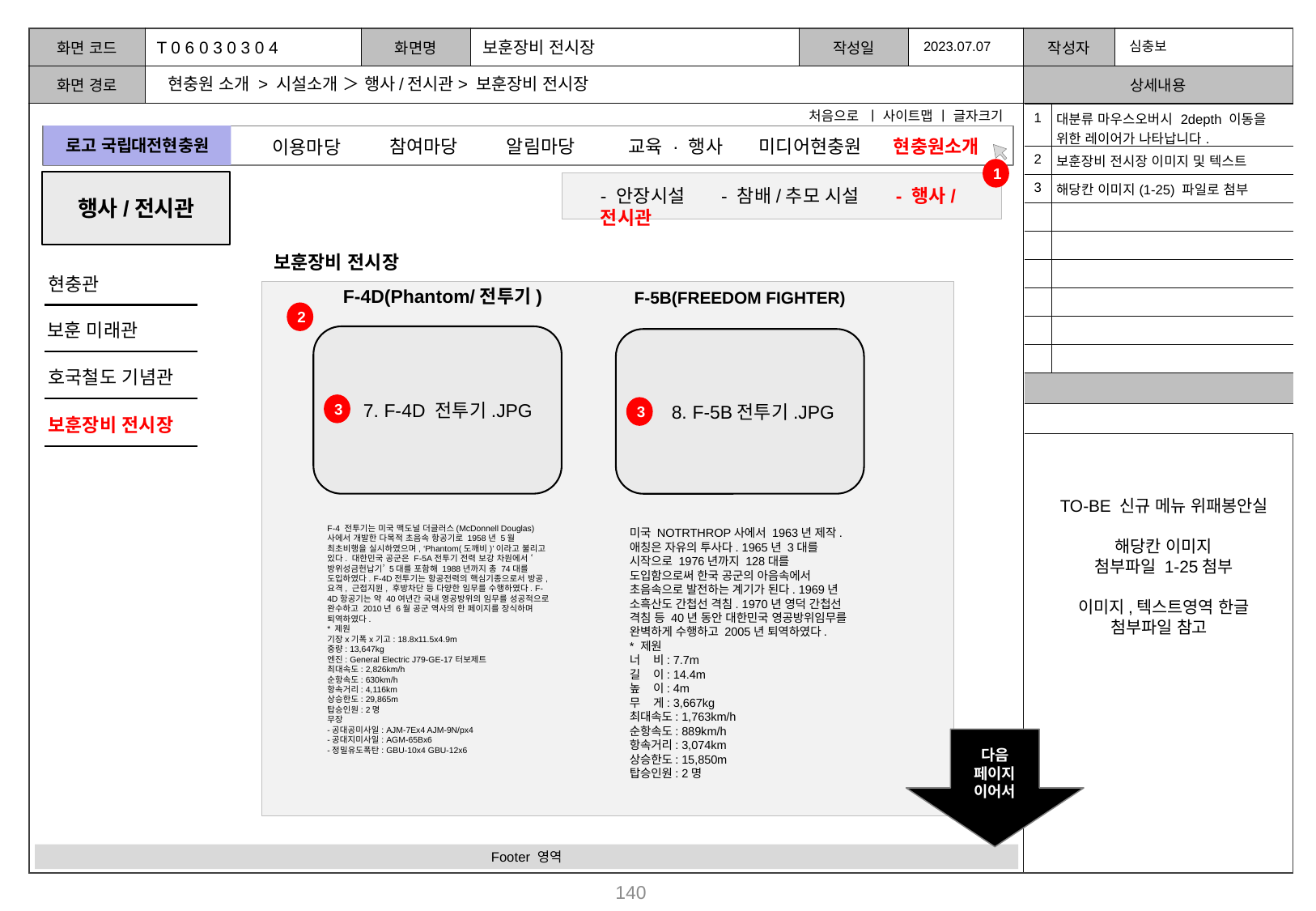

T 0 6 0 3 0 3 0 4
보훈장비 전시장
2023.07.07
심충보
현충원 소개 > 시설소개 ＞ 행사/전시관> 보훈장비 전시장
처음으로  ㅣ 사이트맵 ㅣ 글자크기
| 1 | 대분류 마우스오버시 2depth 이동을 위한 레이어가 나타납니다. |
| --- | --- |
| 2 | 보훈장비 전시장 이미지 및 텍스트 |
| 3 | 해당칸 이미지(1-25) 파일로 첨부 |
|  |  |
|  |  |
|  |  |
|  |  |
|  |  |
|  |  |
|  |  |
|  |  |
로고 국립대전현충원

참여마당
알림마당
미디어현충원
교육 · 행사
현충원소개
이용마당

1
행사/전시관

- 안장시설      - 참배/추모 시설      - 행사/전시관
보훈장비 전시장
현충관
F-4D(Phantom/전투기)

F-5B(FREEDOM FIGHTER)
2
보훈 미래관
    7. F-4D 전투기.JPG
     8. F-5B전투기.JPG
호국철도 기념관
3
3
보훈장비 전시장
TO-BE 신규 메뉴 위패봉안실

해당칸 이미지
첨부파일 1-25첨부

이미지,텍스트영역 한글 첨부파일 참고
F-4 전투기는 미국 맥도널 더글러스(McDonnell Douglas)사에서 개발한 다목적 초음속 항공기로 1958년 5월 최초비행을 실시하였으며, ‘Phantom(도깨비)’이라고 불리고 있다. 대한민국 공군은 F-5A전투기 전력 보강 차원에서 ‘방위성금헌납기’ 5대를 포함해 1988년까지 총 74대를 도입하였다. F-4D전투기는 항공전력의 핵심기종으로서 방공, 요격, 근접지원, 후방차단 등 다양한 임무를 수행하였다. F-4D항공기는 약 40여년간 국내 영공방위의 임무를 성공적으로 완수하고 2010년 6월 공군 역사의 한 페이지를 장식하며 퇴역하였다.
* 제원
기장x기폭x기고: 18.8x11.5x4.9m
중량: 13,647kg
엔진: General Electric J79-GE-17터보제트
최대속도: 2,826km/h
순항속도: 630km/h
항속거리: 4,116km
상승한도: 29,865m
탑승인원: 2명
무장
-공대공미사일: AJM-7Ex4 AJM-9N/px4
-공대지미사일: AGM-65Bx6
-정밀유도폭탄: GBU-10x4 GBU-12x6
미국 NOTRTHROP사에서 1963년 제작. 애칭은 자유의 투사다. 1965년 3대를 시작으로 1976년까지 128대를 도입함으로써 한국 공군의 아음속에서 초음속으로 발전하는 계기가 된다. 1969년 소흑산도 간첩선 격침. 1970년 영덕 간첩선 격침 등 40년 동안 대한민국 영공방위임무를 완벽하게 수행하고 2005년 퇴역하였다.
* 제원
너    비: 7.7m
길    이: 14.4m
높    이: 4m
무    게: 3,667kg
최대속도: 1,763km/h
순항속도: 889km/h
항속거리: 3,074km
상승한도: 15,850m
탑승인원: 2명
다음
페이지
이어서
Footer 영역